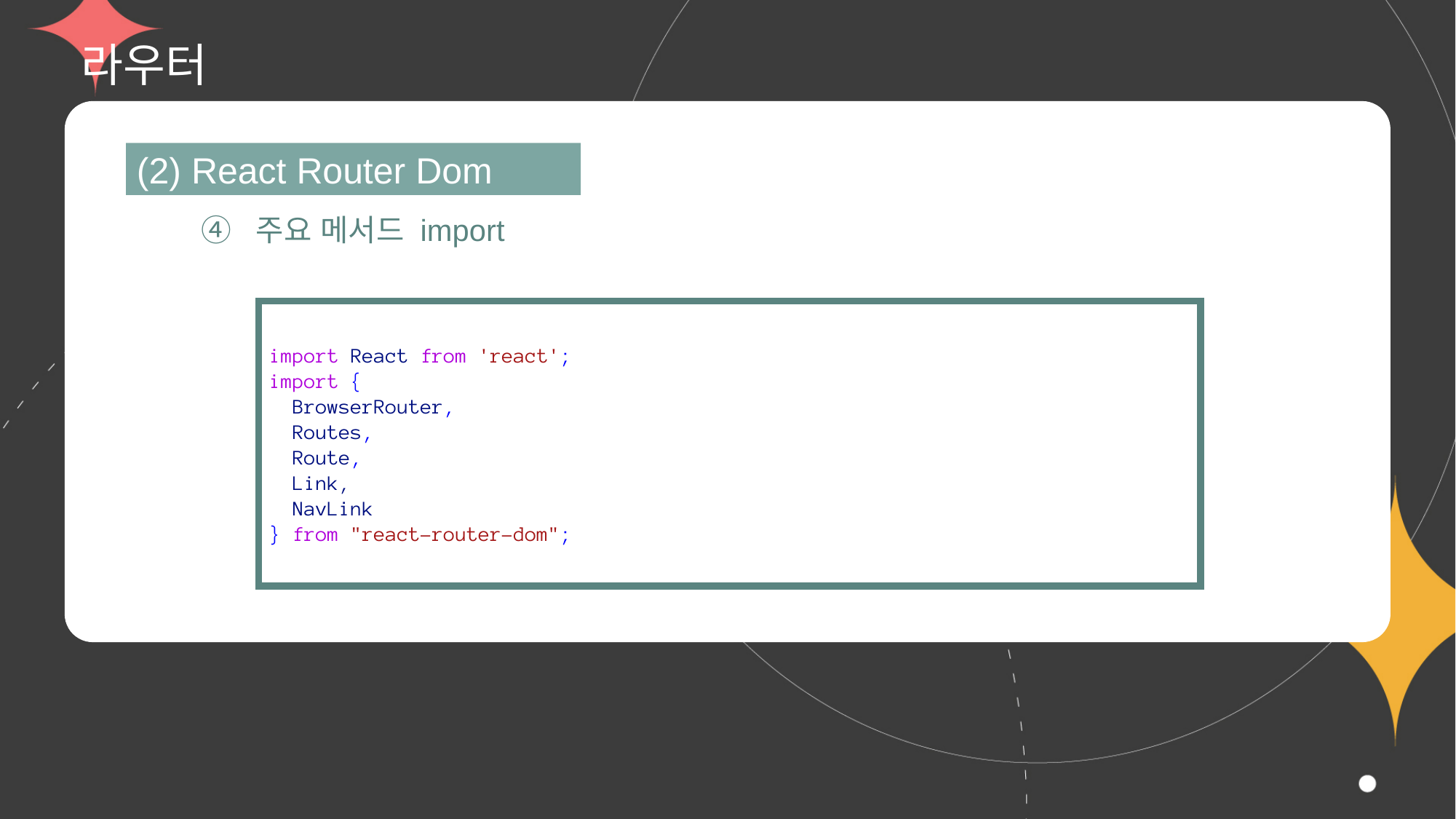

# 라우터
(2) React Router Dom
④  주요 메서드 import
import React from 'react';
import {
  BrowserRouter,
  Routes,
  Route,
  Link,
  NavLink
} from "react-router-dom";